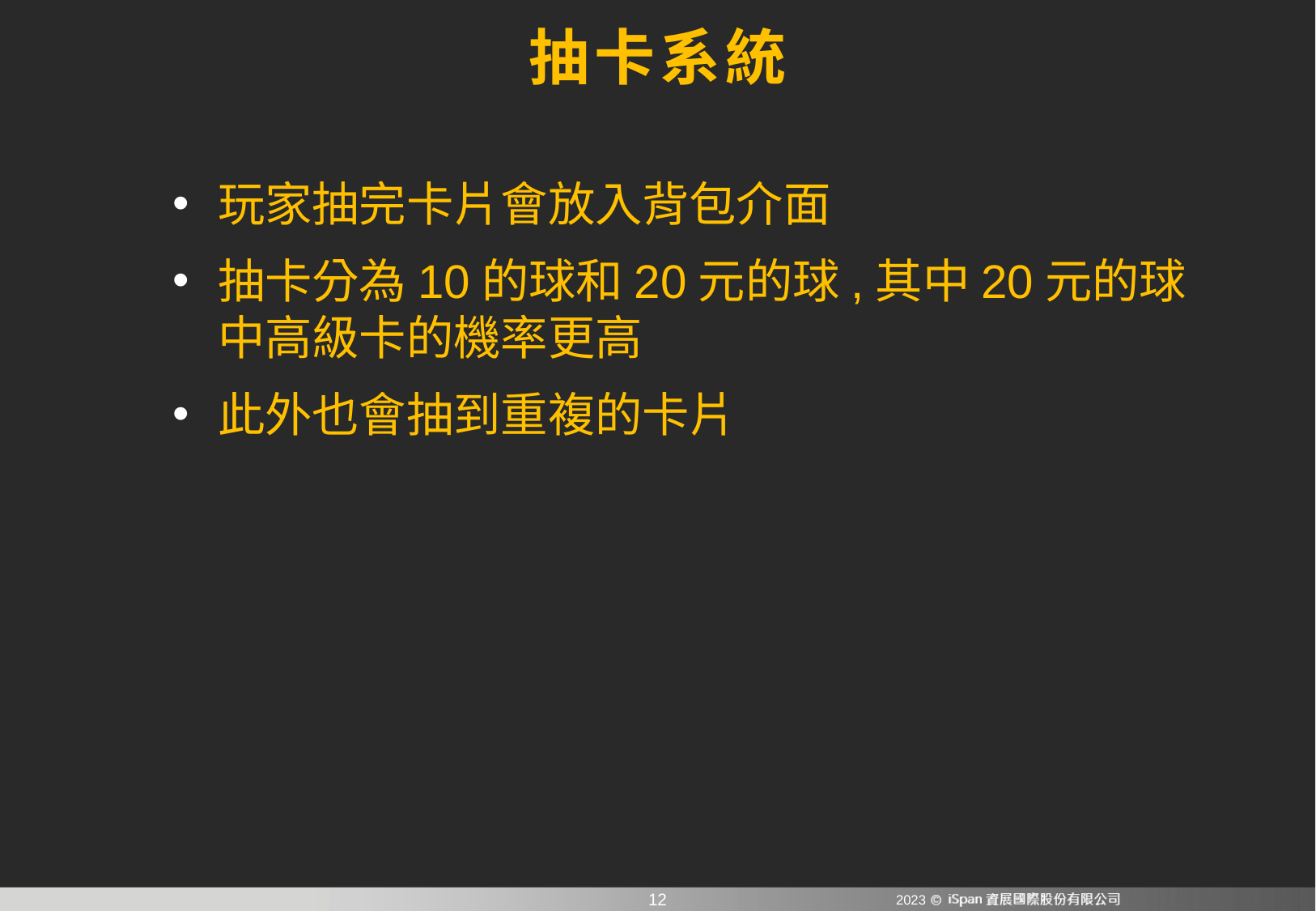

抽卡系統

玩家抽完卡片會放入背包介面
抽卡分為10的球和20元的球,其中20元的球中高級卡的機率更高
此外也會抽到重複的卡片

2023